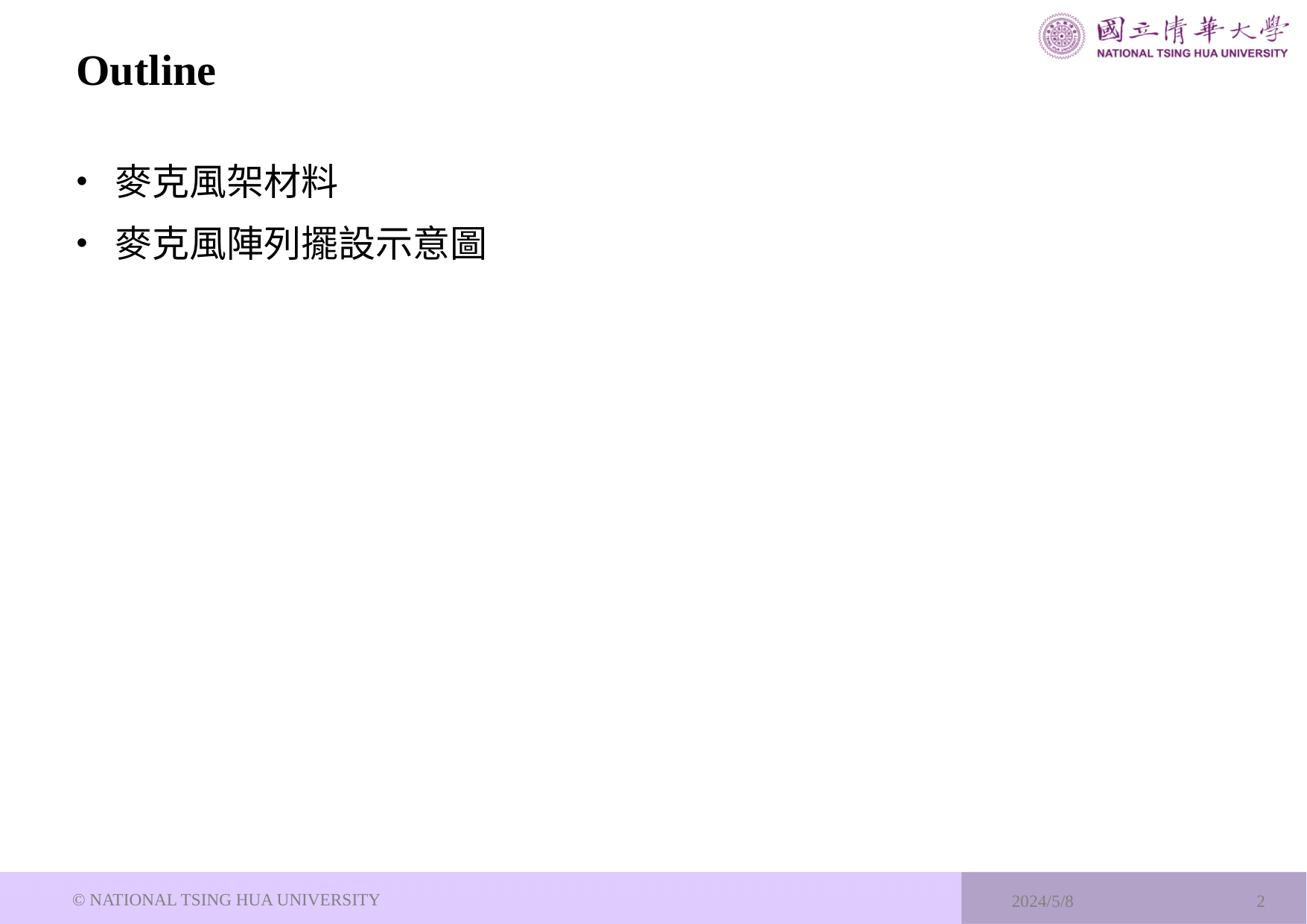

# Outline
麥克風架材料
麥克風陣列擺設示意圖

© NATIONAL TSING HUA UNIVERSITY
2024/5/8
2